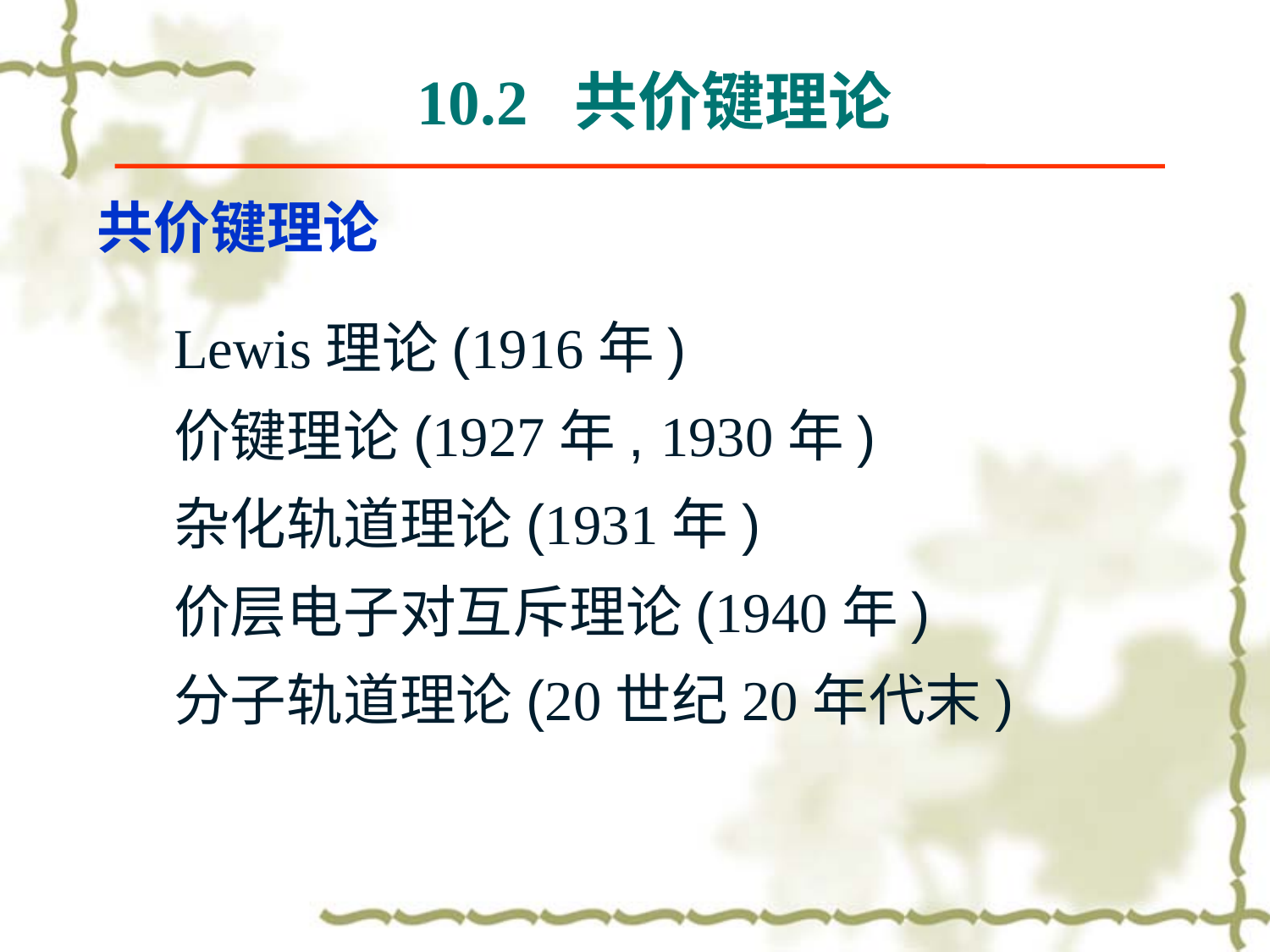

10.2  共价键理论

共价键理论
Lewis理论(1916年)
价键理论(1927年, 1930年)
杂化轨道理论(1931年)
价层电子对互斥理论(1940年)
分子轨道理论(20世纪20年代末)